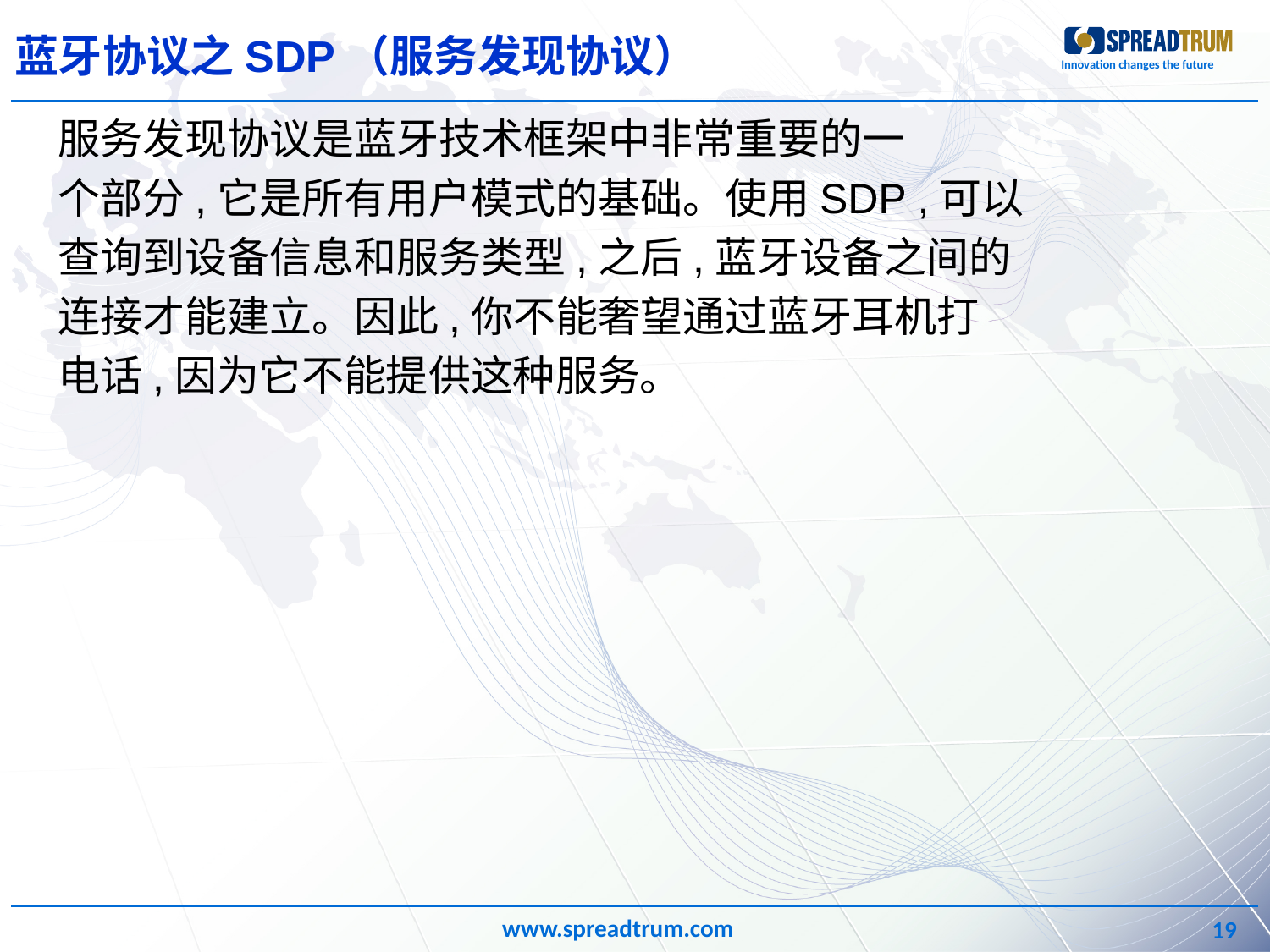

# 蓝牙协议之SDP（服务发现协议）
服务发现协议是蓝牙技术框架中非常重要的一
个部分,它是所有用户模式的基础。使用SDP ,可以
查询到设备信息和服务类型,之后,蓝牙设备之间的
连接才能建立。因此,你不能奢望通过蓝牙耳机打
电话,因为它不能提供这种服务。